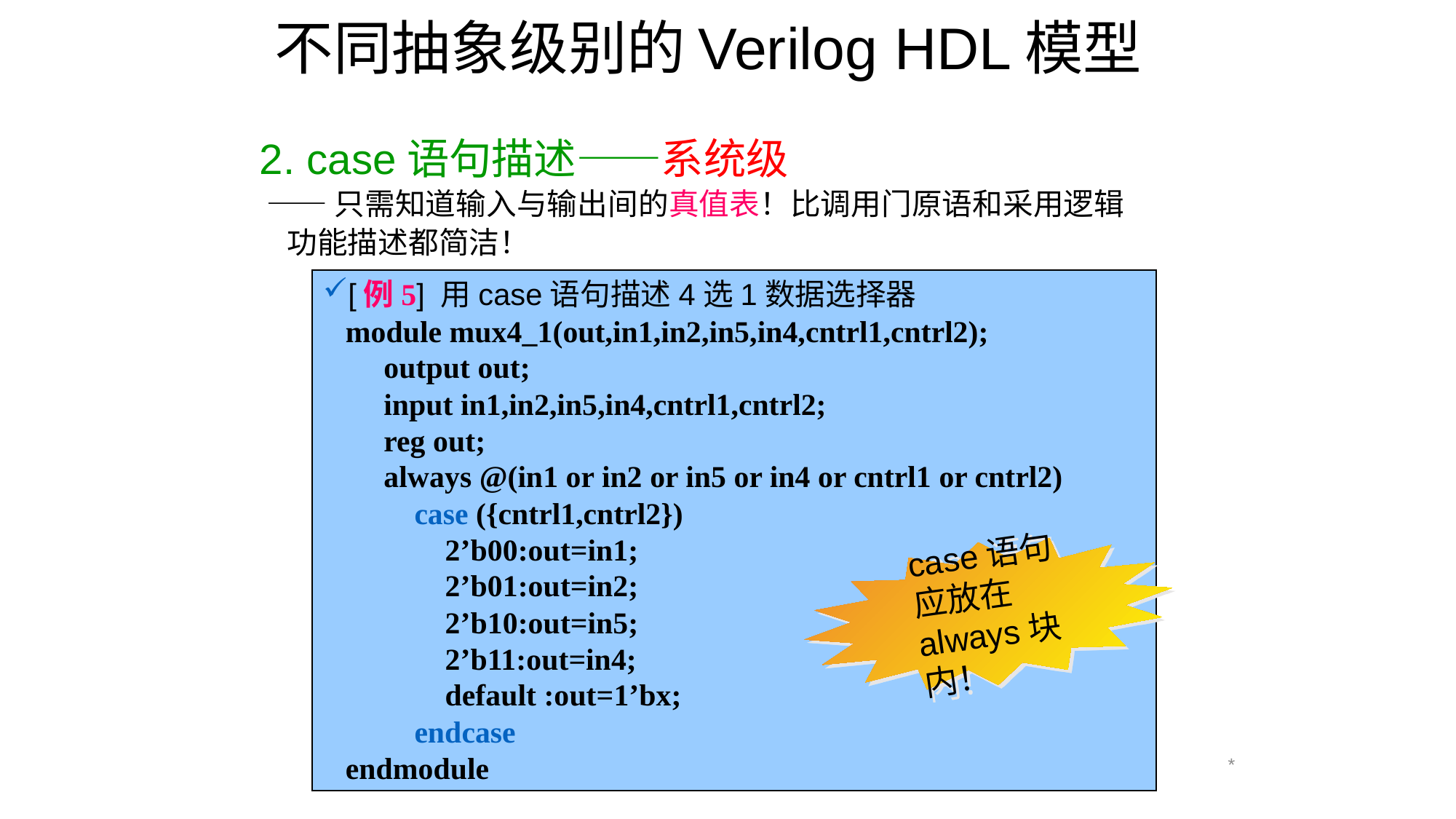

# 不同抽象级别的Verilog HDL模型
2. case语句描述——系统级
 ——只需知道输入与输出间的真值表！比调用门原语和采用逻辑功能描述都简洁！
[例5] 用case语句描述4选1数据选择器
module mux4_1(out,in1,in2,in5,in4,cntrl1,cntrl2);
     output out;
     input in1,in2,in5,in4,cntrl1,cntrl2;
     reg out;
     always @(in1 or in2 or in5 or in4 or cntrl1 or cntrl2)
         case ({cntrl1,cntrl2})
             2’b00:out=in1;
             2’b01:out=in2;
             2’b10:out=in5;
             2’b11:out=in4;
             default :out=1’bx;
         endcase
endmodule
case语句应放在always块内！
*